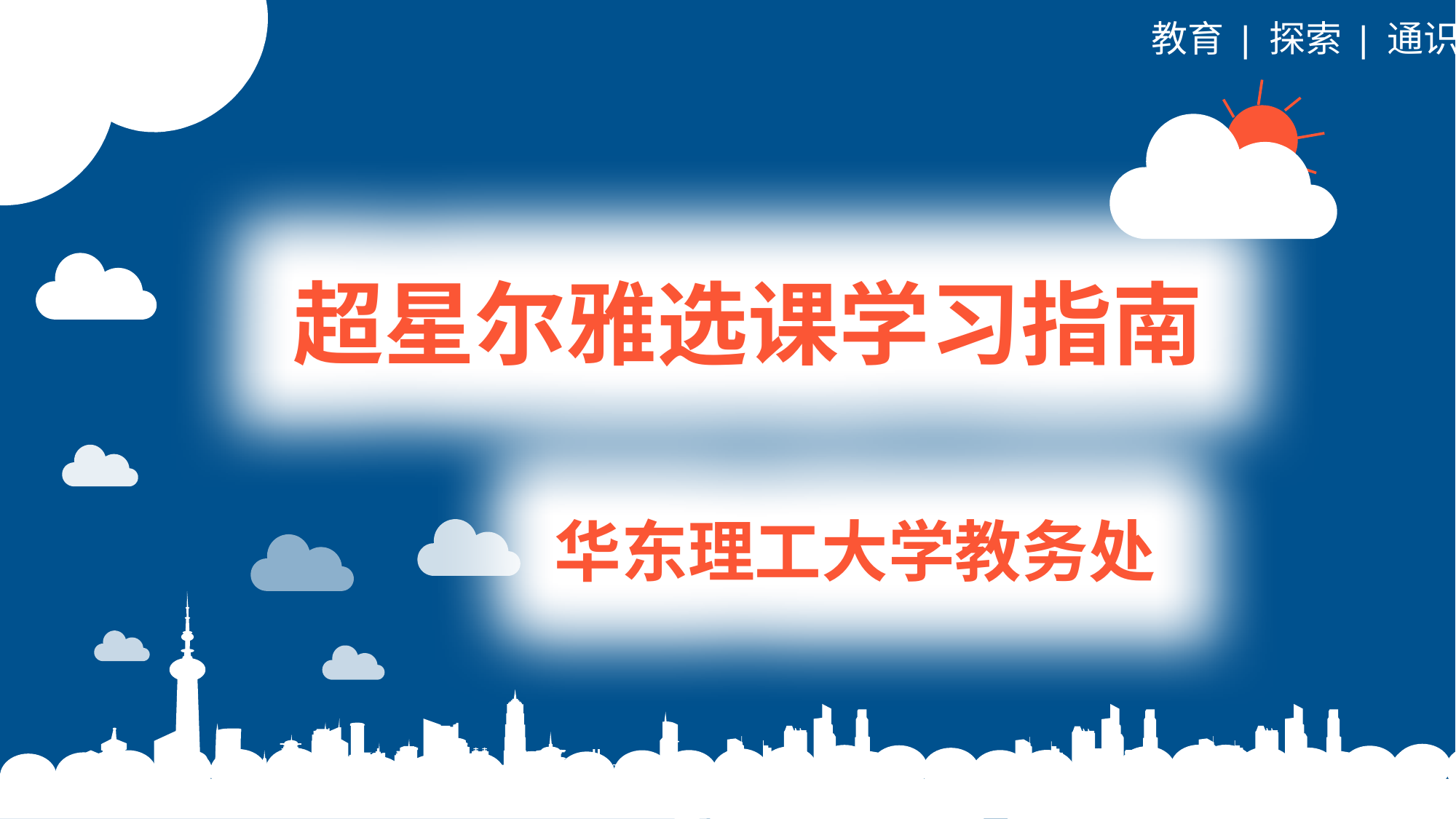

教育 | 探索 | 通识

超星尔雅选课学习指南

    华东理工大学教务处